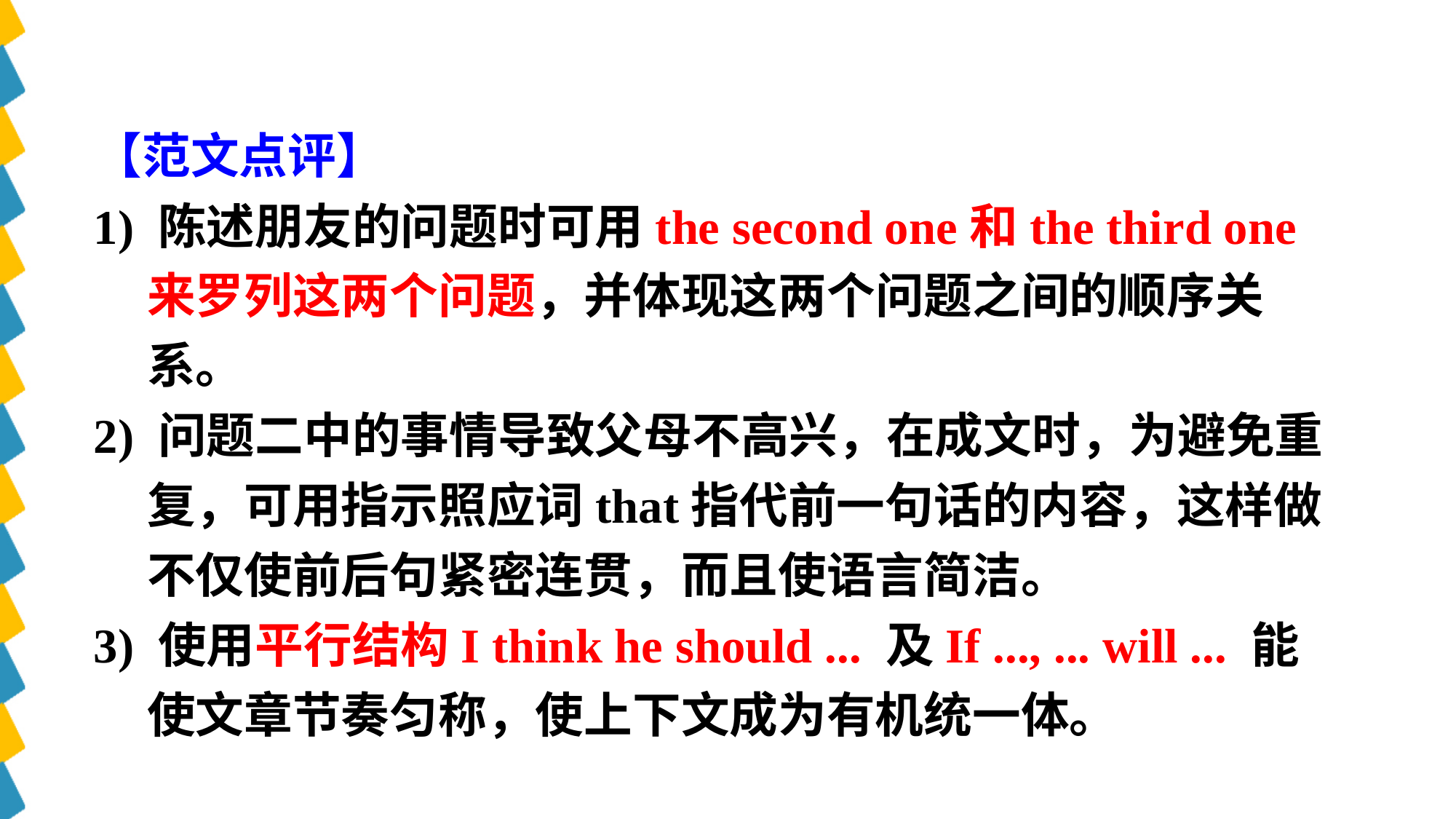

【范文点评】
1) 陈述朋友的问题时可用the second one和the third one来罗列这两个问题，并体现这两个问题之间的顺序关系。
2) 问题二中的事情导致父母不高兴，在成文时，为避免重复，可用指示照应词that指代前一句话的内容，这样做不仅使前后句紧密连贯，而且使语言简洁。
3) 使用平行结构I think he should ... 及If ..., ... will ... 能使文章节奏匀称，使上下文成为有机统一体。